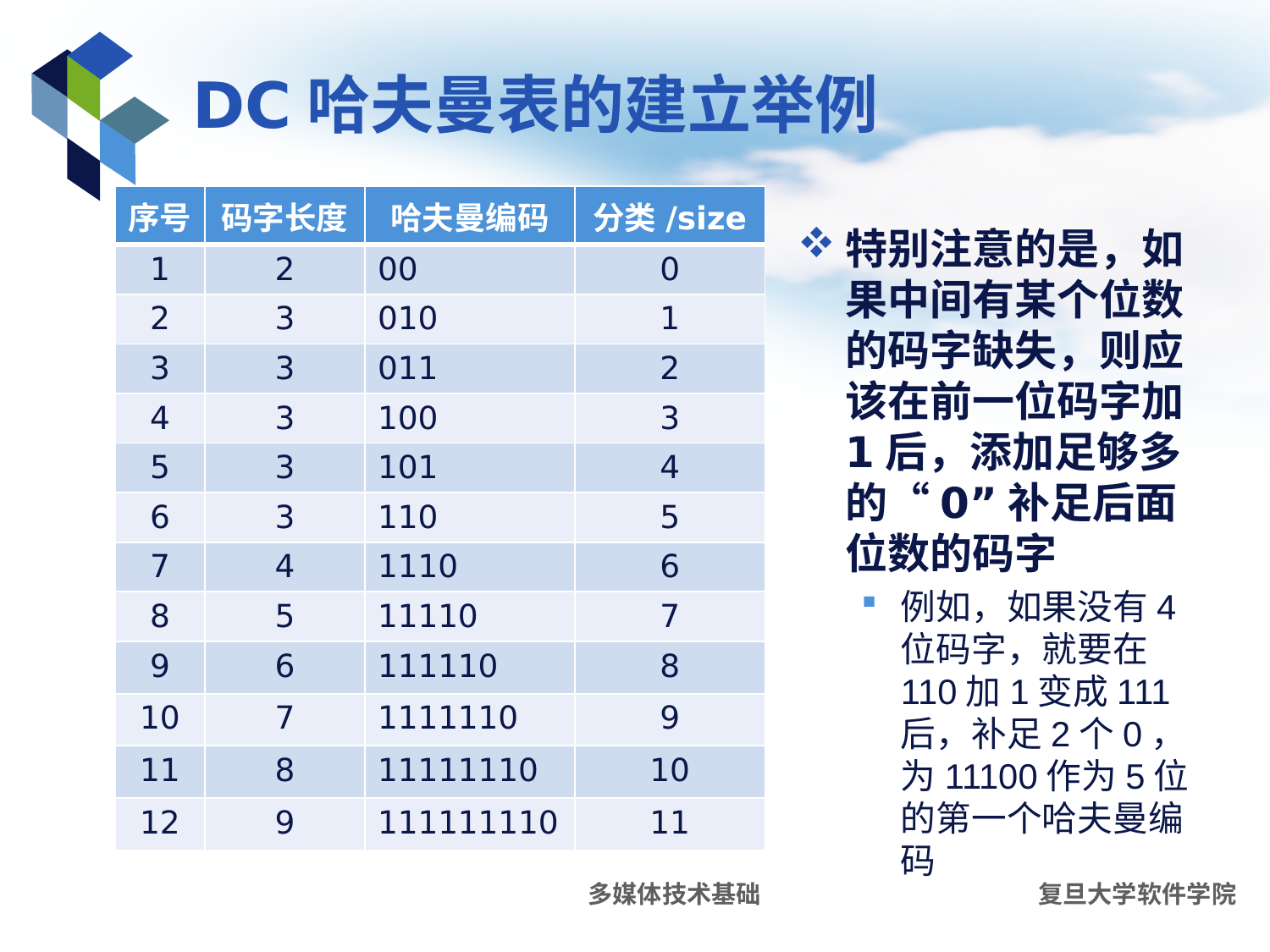

# DC哈夫曼表的建立举例
| 序号 | 码字长度 | 哈夫曼编码 | 分类/size |
| --- | --- | --- | --- |
| 1 | 2 | 00 | 0 |
| 2 | 3 | 010 | 1 |
| 3 | 3 | 011 | 2 |
| 4 | 3 | 100 | 3 |
| 5 | 3 | 101 | 4 |
| 6 | 3 | 110 | 5 |
| 7 | 4 | 1110 | 6 |
| 8 | 5 | 11110 | 7 |
| 9 | 6 | 111110 | 8 |
| 10 | 7 | 1111110 | 9 |
| 11 | 8 | 11111110 | 10 |
| 12 | 9 | 111111110 | 11 |
特别注意的是，如果中间有某个位数的码字缺失，则应该在前一位码字加1后，添加足够多的“0”补足后面位数的码字
例如，如果没有4位码字，就要在110加1变成111后，补足2个0，为11100作为5位的第一个哈夫曼编码

多媒体技术基础